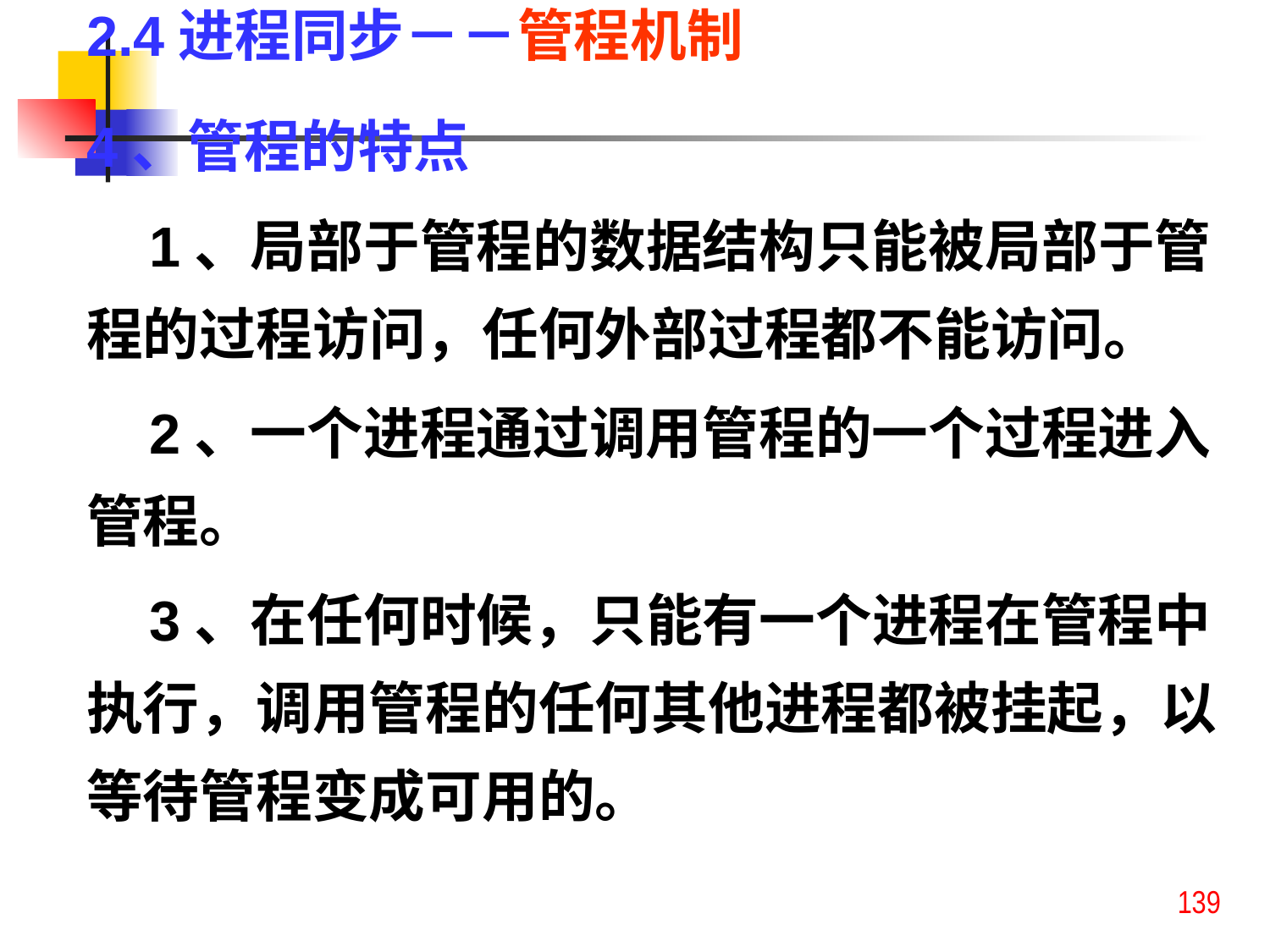

2.4进程同步－－管程机制
4、管程的特点
    1、局部于管程的数据结构只能被局部于管程的过程访问，任何外部过程都不能访问。
    2、一个进程通过调用管程的一个过程进入管程。
    3、在任何时候，只能有一个进程在管程中执行，调用管程的任何其他进程都被挂起，以等待管程变成可用的。

139